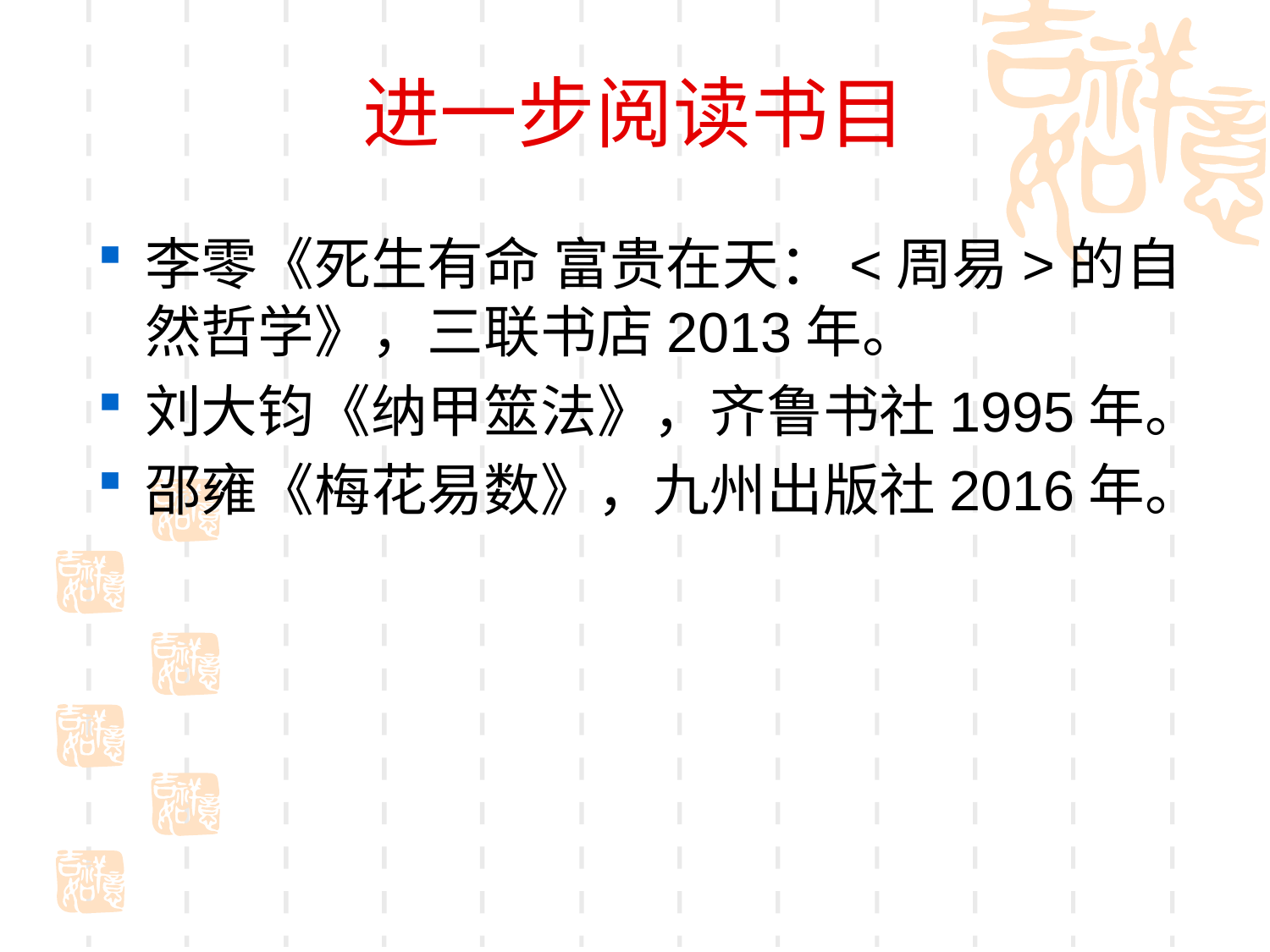

# 进一步阅读书目
李零《死生有命 富贵在天：<周易>的自然哲学》，三联书店2013年。
刘大钧《纳甲筮法》，齐鲁书社1995年。
邵雍《梅花易数》，九州出版社2016年。